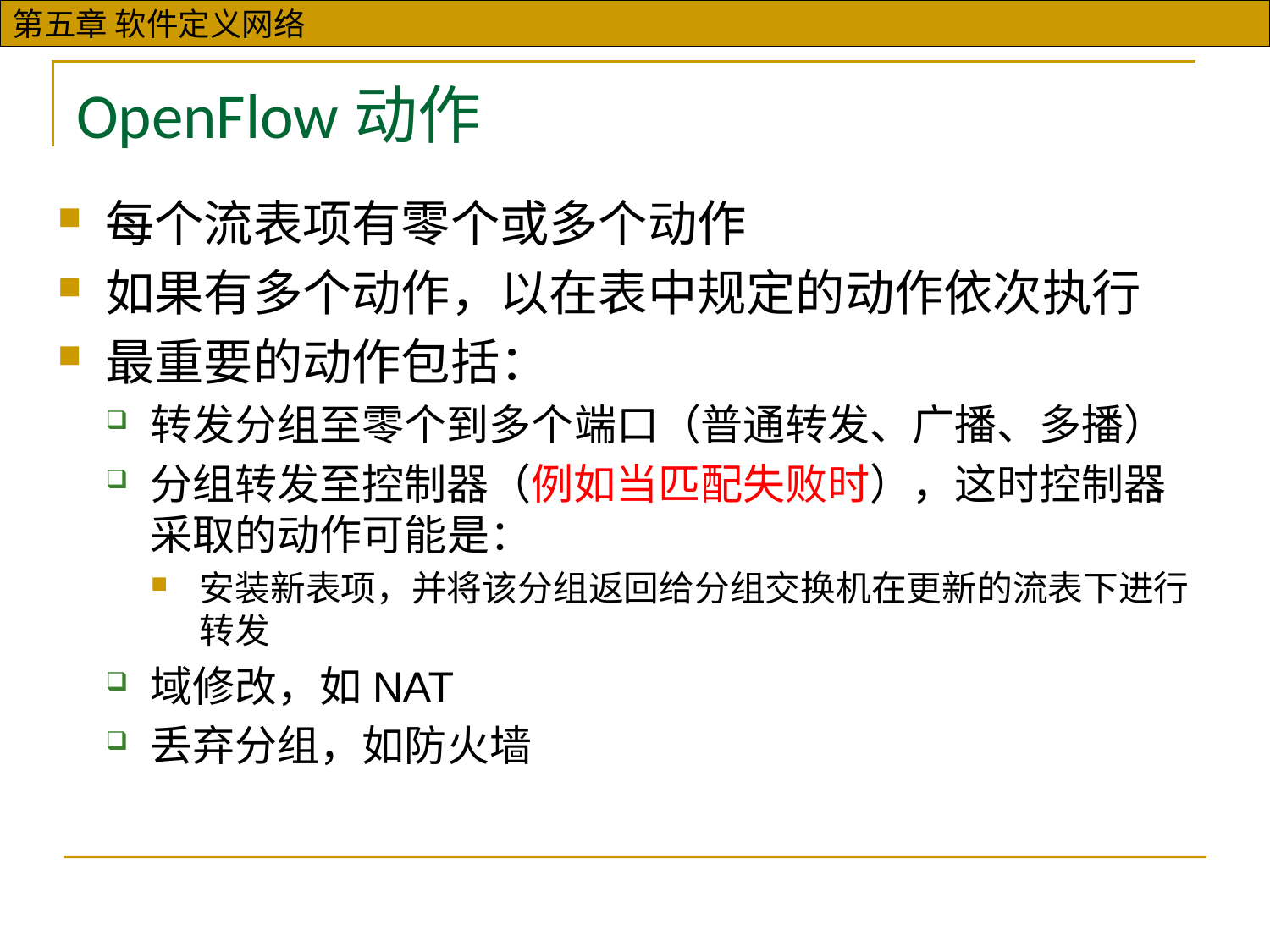

# OpenFlow动作
每个流表项有零个或多个动作
如果有多个动作，以在表中规定的动作依次执行
最重要的动作包括：
转发分组至零个到多个端口（普通转发、广播、多播）
分组转发至控制器（例如当匹配失败时），这时控制器采取的动作可能是：
安装新表项，并将该分组返回给分组交换机在更新的流表下进行转发
域修改，如NAT
丢弃分组，如防火墙